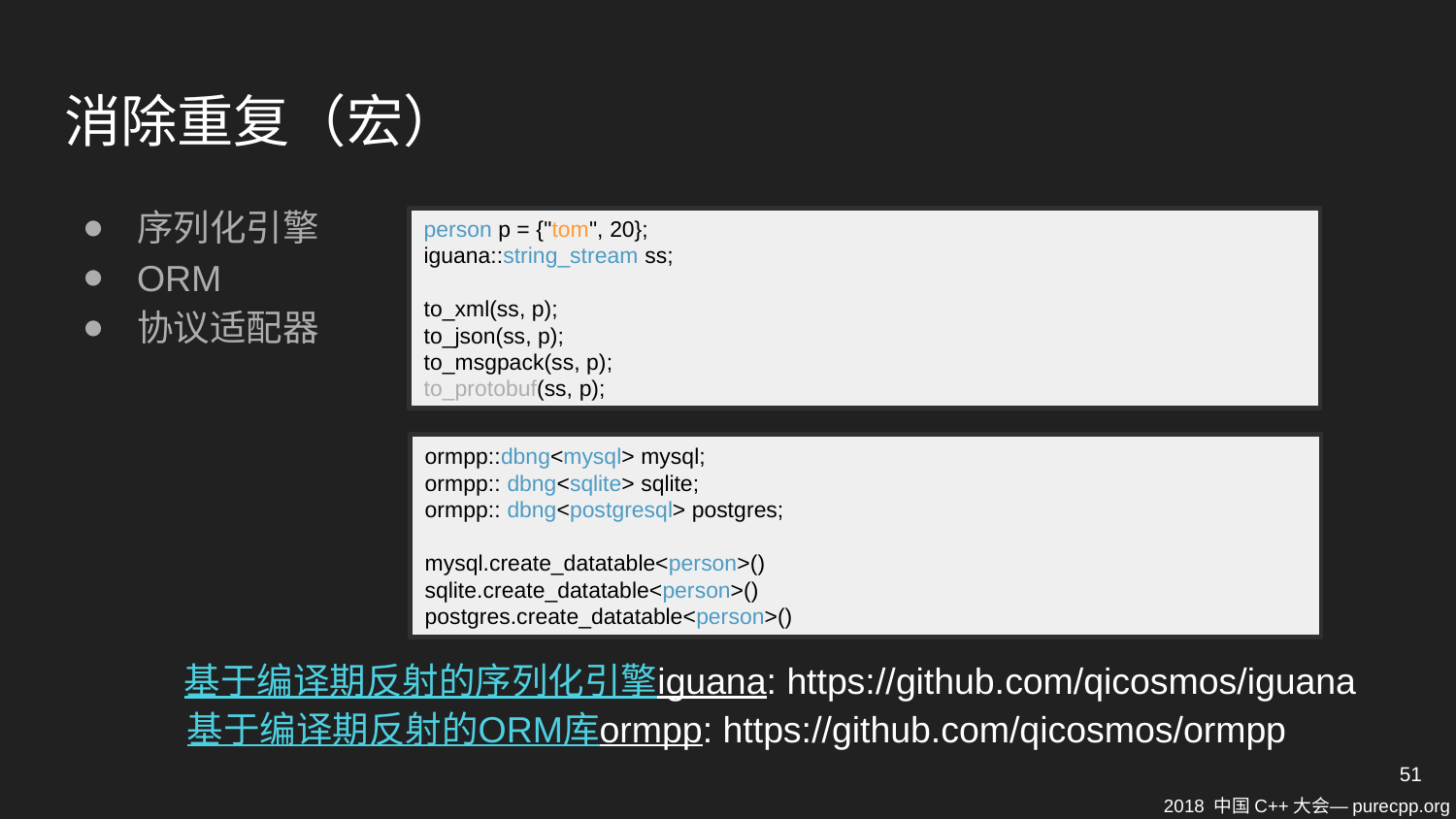

# 消除重复（宏）
序列化引擎
ORM
协议适配器
person p = {"tom", 20};
iguana::string_stream ss;

to_xml(ss, p);
to_json(ss, p);
to_msgpack(ss, p);
to_protobuf(ss, p);
ormpp::dbng<mysql> mysql;
ormpp:: dbng<sqlite> sqlite;
ormpp:: dbng<postgresql> postgres;

mysql.create_datatable<person>()
sqlite.create_datatable<person>()
postgres.create_datatable<person>()
基于编译期反射的序列化引擎iguana: https://github.com/qicosmos/iguana
基于编译期反射的ORM库ormpp: https://github.com/qicosmos/ormpp
51